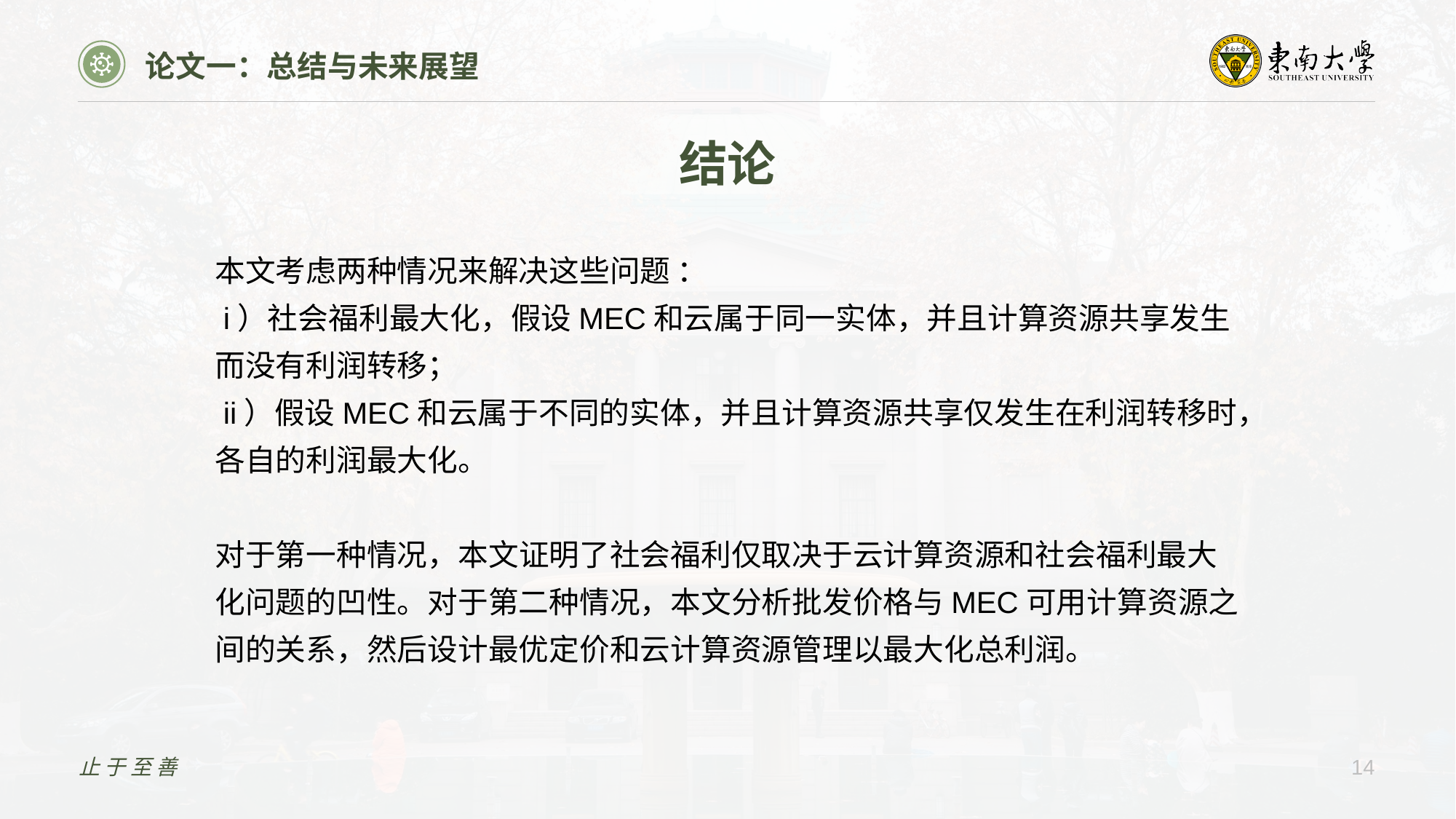

论文一：总结与未来展望
结论
本文考虑两种情况来解决这些问题 ：
 i）社会福利最大化，假设MEC和云属于同一实体，并且计算资源共享发生而没有利润转移；
 ii）假设MEC和云属于不同的实体，并且计算资源共享仅发生在利润转移时，各自的利润最大化。

对于第一种情况，本文证明了社会福利仅取决于云计算资源和社会福利最大化问题的凹性。对于第二种情况，本文分析批发价格与MEC可用计算资源之间的关系，然后设计最优定价和云计算资源管理以最大化总利润。

止于至善
14